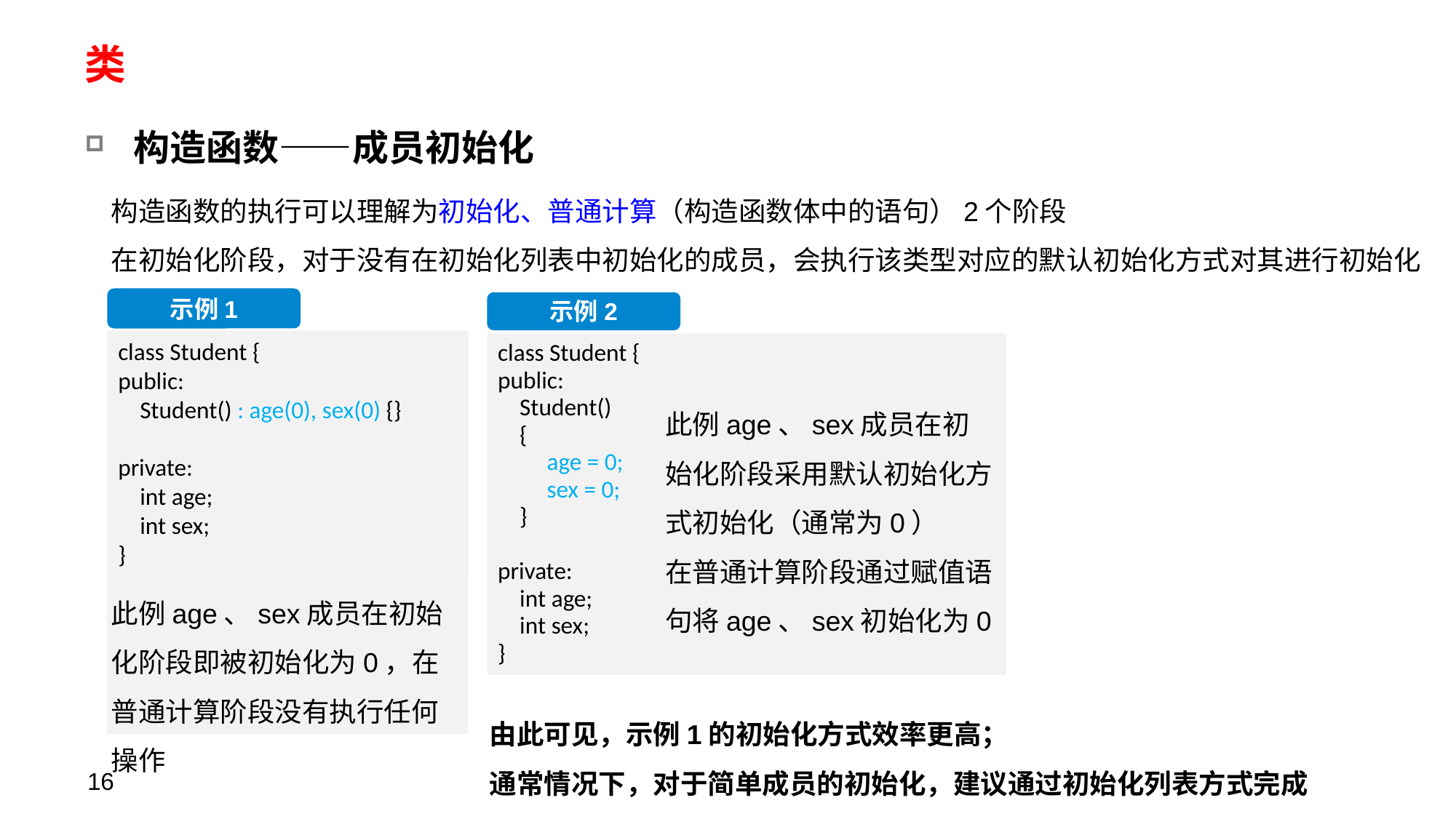

# 类
构造函数——成员初始化
构造函数的执行可以理解为初始化、普通计算（构造函数体中的语句）2个阶段
在初始化阶段，对于没有在初始化列表中初始化的成员，会执行该类型对应的默认初始化方式对其进行初始化
示例1
class Student {
public:
    Student() : age(0), sex(0) {}
private:
    int age;
    int sex;
}

此例age、sex成员在初始化阶段即被初始化为0，在普通计算阶段没有执行任何操作
示例2
class Student {
public:
    Student()
    {
         age = 0;
         sex = 0;
    }
private:
    int age;
    int sex;
}

此例age、sex成员在初始化阶段采用默认初始化方式初始化（通常为0）
在普通计算阶段通过赋值语句将age、sex初始化为0
由此可见，示例1的初始化方式效率更高；
通常情况下，对于简单成员的初始化，建议通过初始化列表方式完成
16